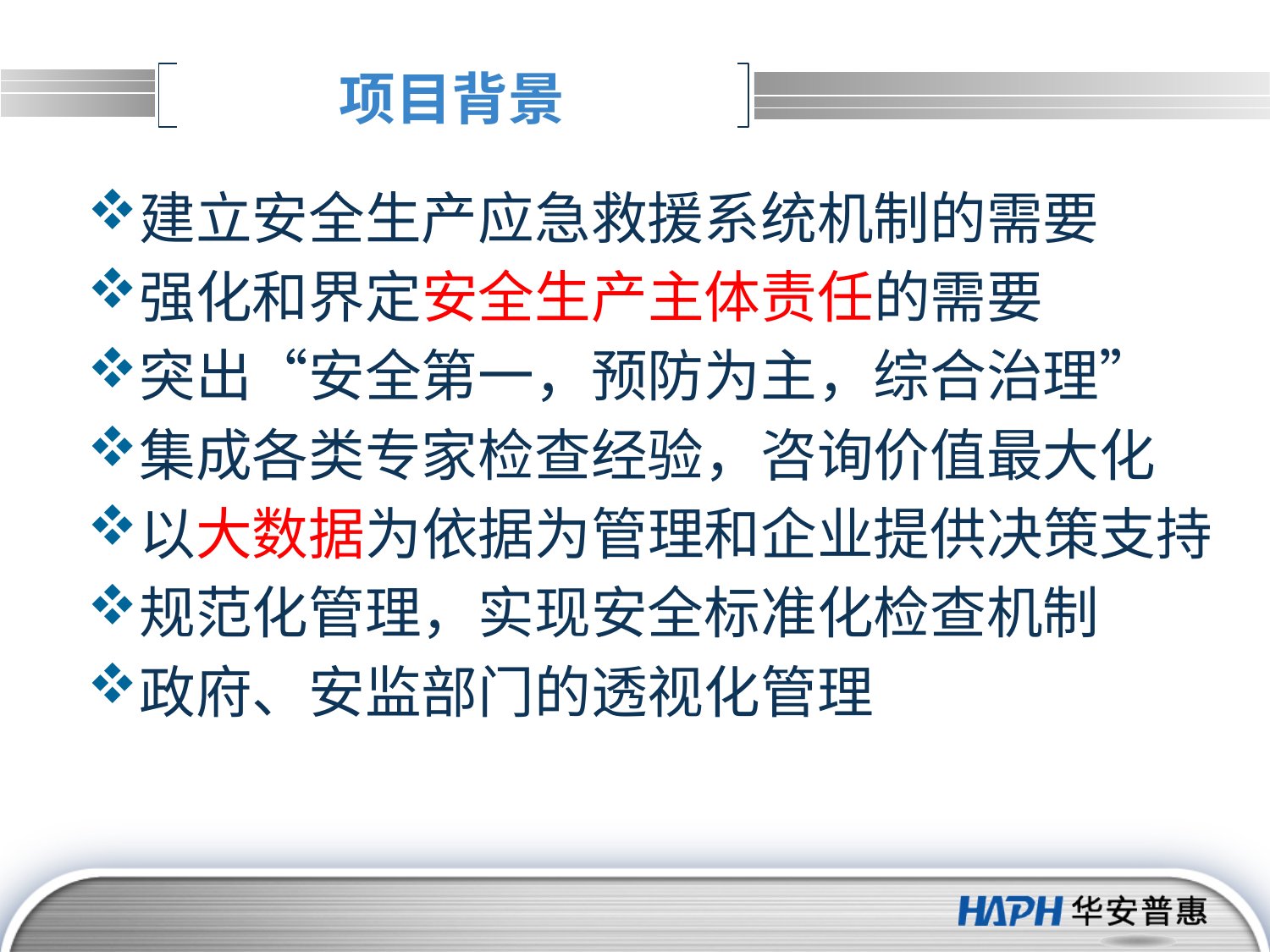

# 项目背景
建立安全生产应急救援系统机制的需要
强化和界定安全生产主体责任的需要
突出“安全第一，预防为主，综合治理”
集成各类专家检查经验，咨询价值最大化
以大数据为依据为管理和企业提供决策支持
规范化管理，实现安全标准化检查机制
政府、安监部门的透视化管理